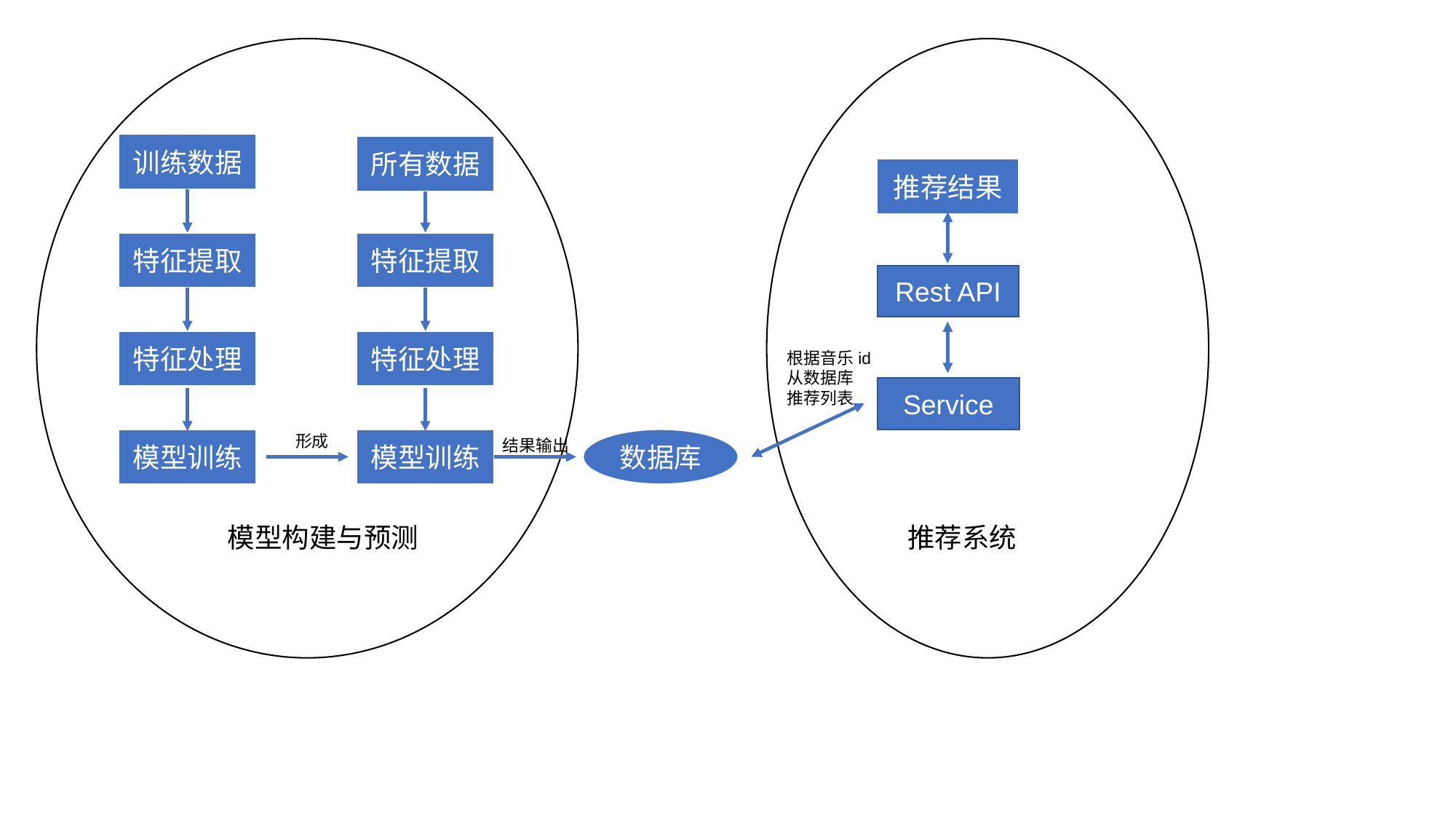

训练数据
所有数据
推荐结果
特征提取
特征提取
Rest API
特征处理
特征处理
根据音乐id
从数据库
推荐列表
Service
形成
模型训练
模型训练
结果输出
数据库
模型构建与预测
推荐系统